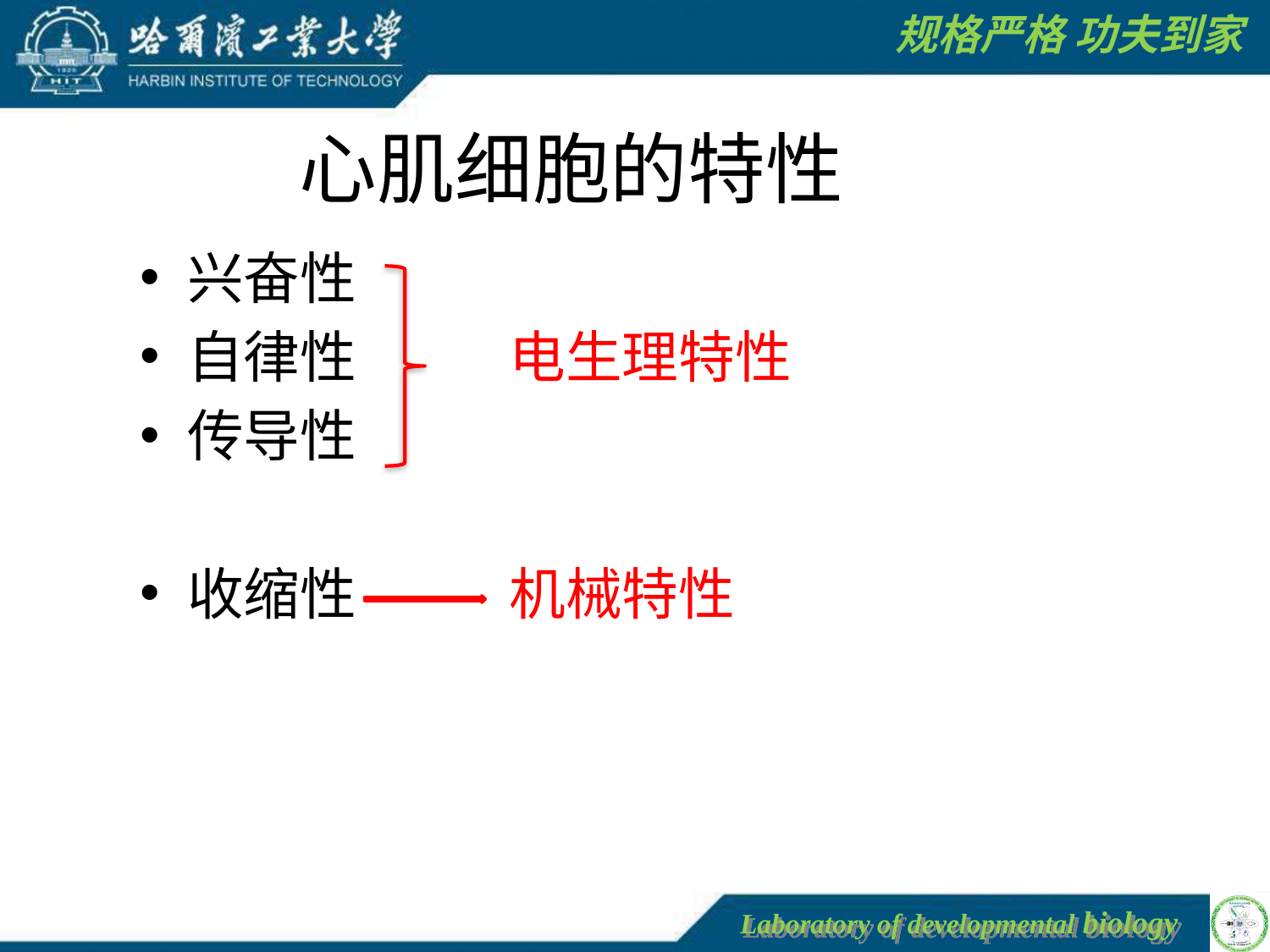

心肌细胞的特性
兴奋性
自律性            电生理特性
传导性

收缩性            机械特性